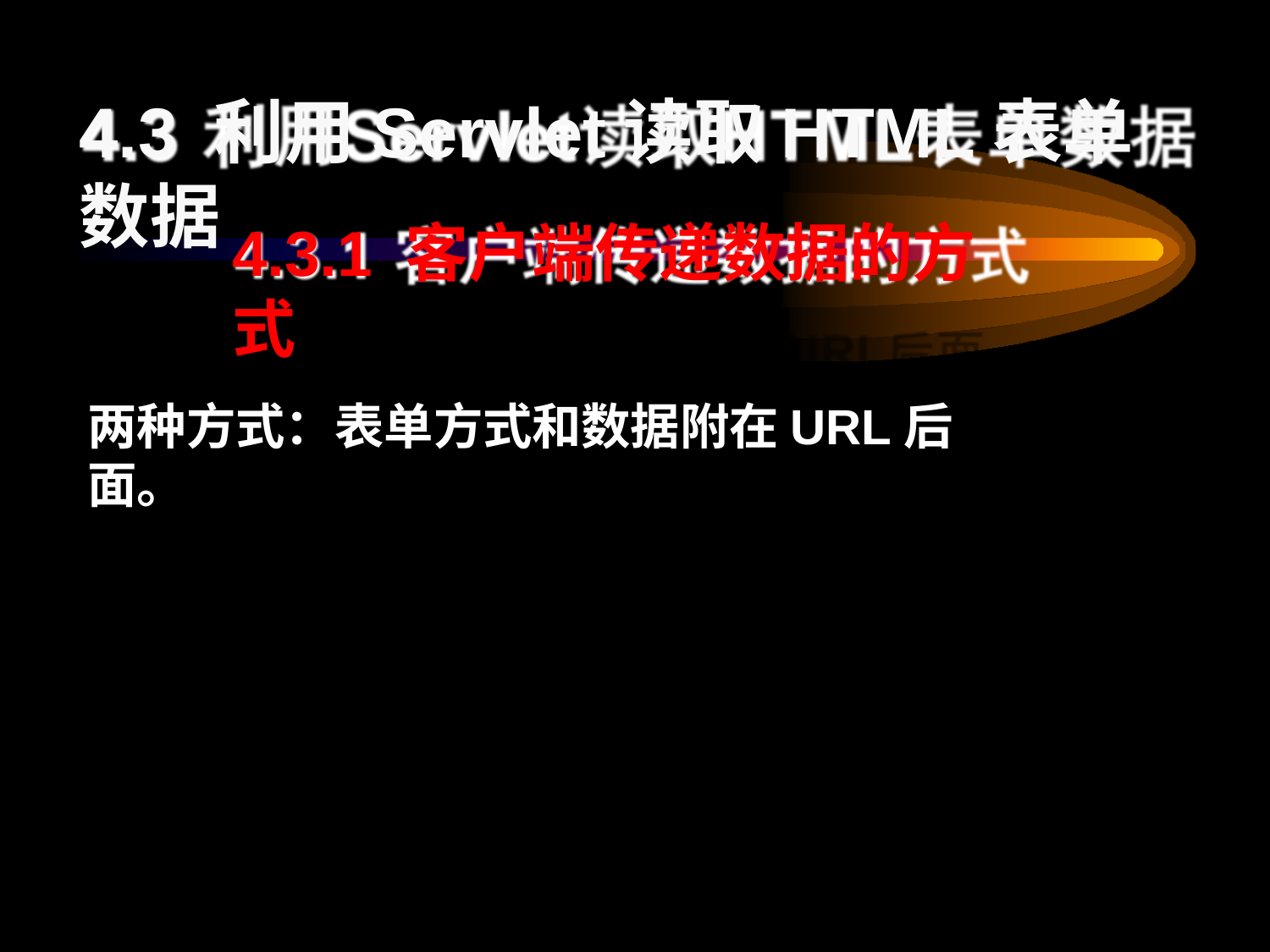

# 4.3 利用Servlet读取HTML表单数据

4.3.1 客户端传递数据的方式
两种方式：表单方式和数据附在URL后面。